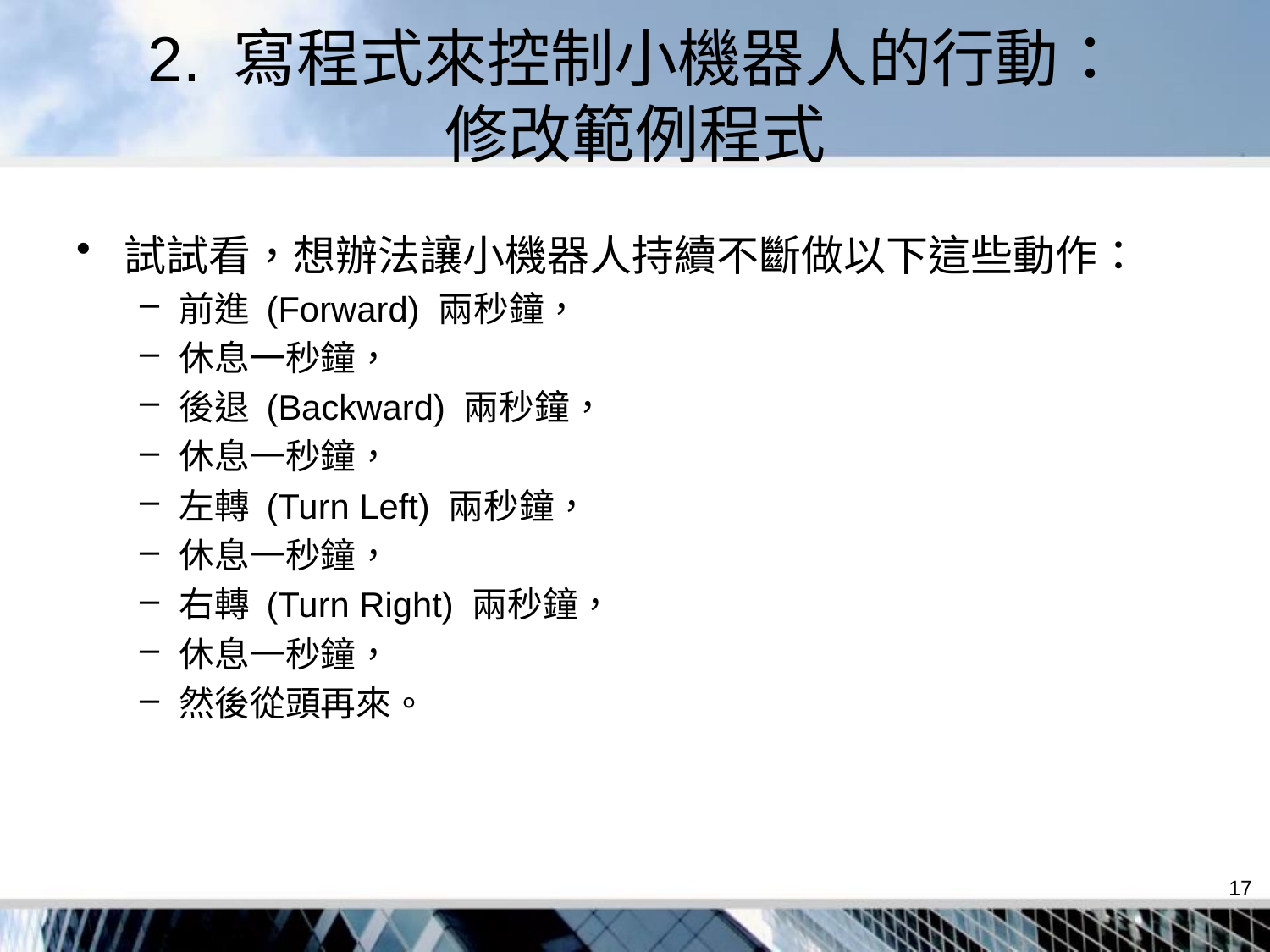

# 2. 寫程式來控制小機器人的行動： 修改範例程式
試試看，想辦法讓小機器人持續不斷做以下這些動作：
前進 (Forward) 兩秒鐘，
休息一秒鐘，
後退 (Backward) 兩秒鐘，
休息一秒鐘，
左轉 (Turn Left) 兩秒鐘，
休息一秒鐘，
右轉 (Turn Right) 兩秒鐘，
休息一秒鐘，
然後從頭再來。
17